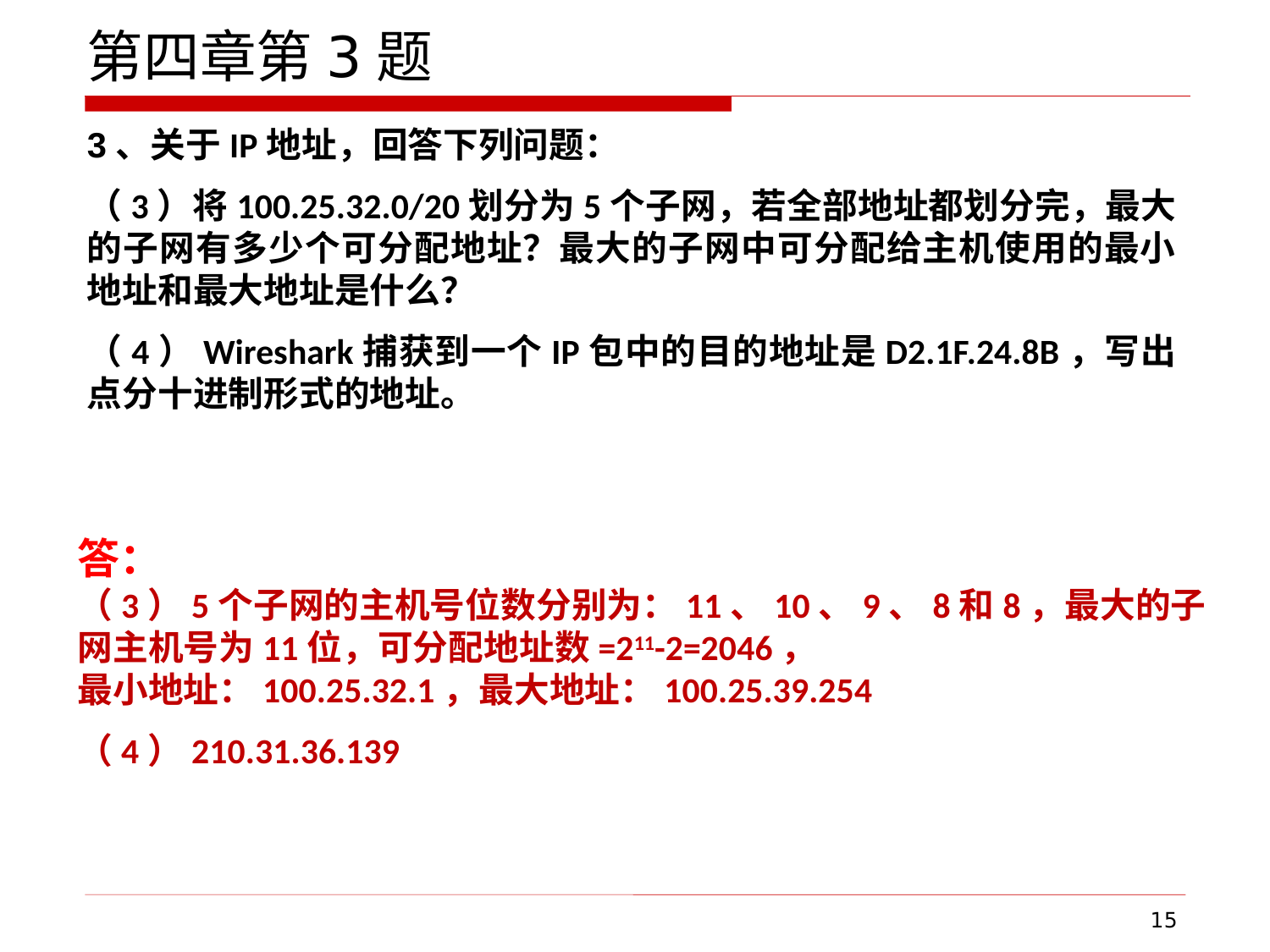

第四章第3题
3、关于IP地址，回答下列问题：
（3）将100.25.32.0/20划分为5个子网，若全部地址都划分完，最大的子网有多少个可分配地址？最大的子网中可分配给主机使用的最小地址和最大地址是什么？
（4）Wireshark捕获到一个IP包中的目的地址是D2.1F.24.8B，写出点分十进制形式的地址。
答：
（3）5个子网的主机号位数分别为：11、10、9、8和8，最大的子网主机号为11位，可分配地址数=211-2=2046，
最小地址：100.25.32.1，最大地址：100.25.39.254
（4）210.31.36.139

15